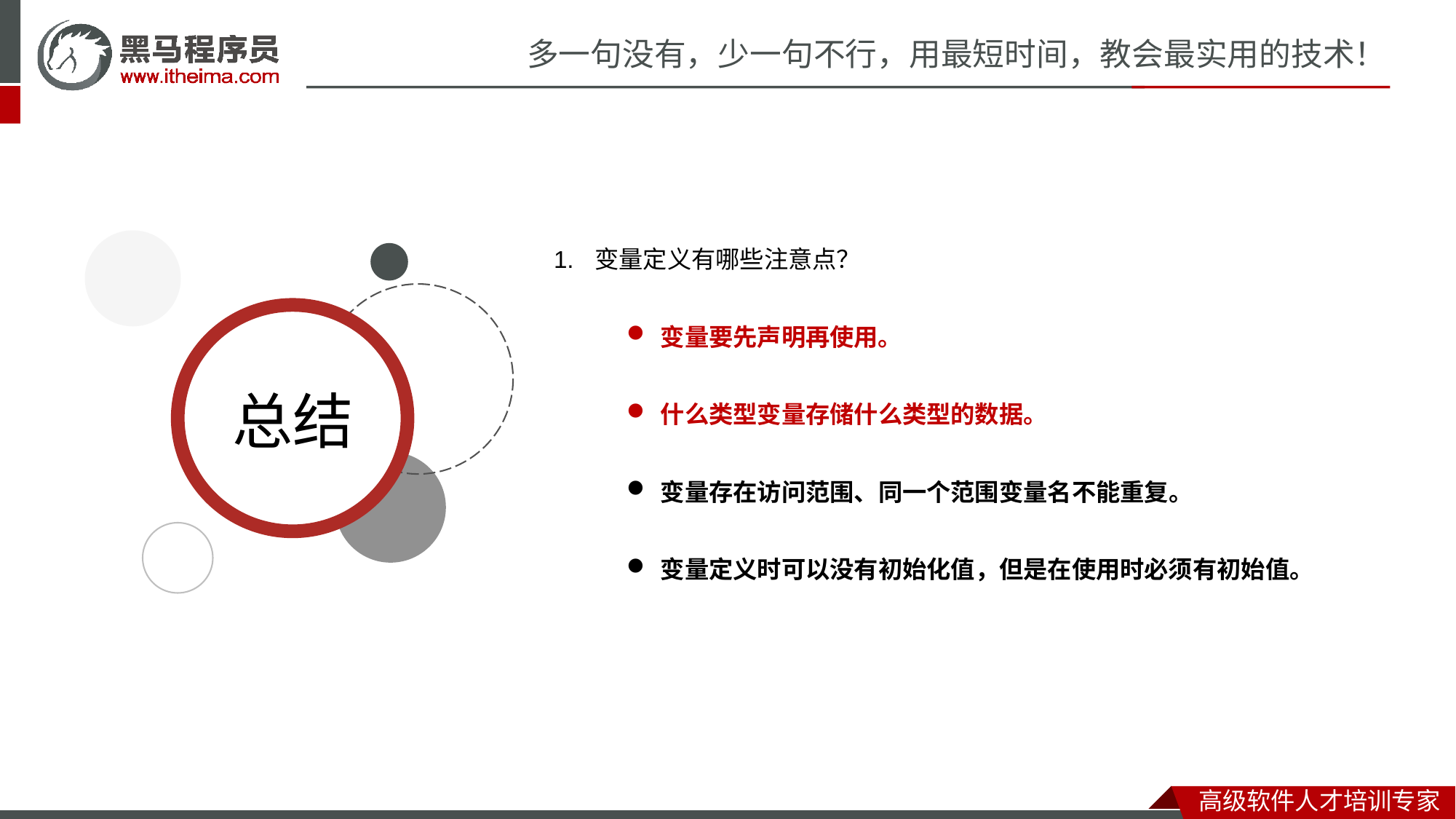

变量定义有哪些注意点？
变量要先声明再使用。
什么类型变量存储什么类型的数据。
变量存在访问范围、同一个范围变量名不能重复。
变量定义时可以没有初始化值，但是在使用时必须有初始值。